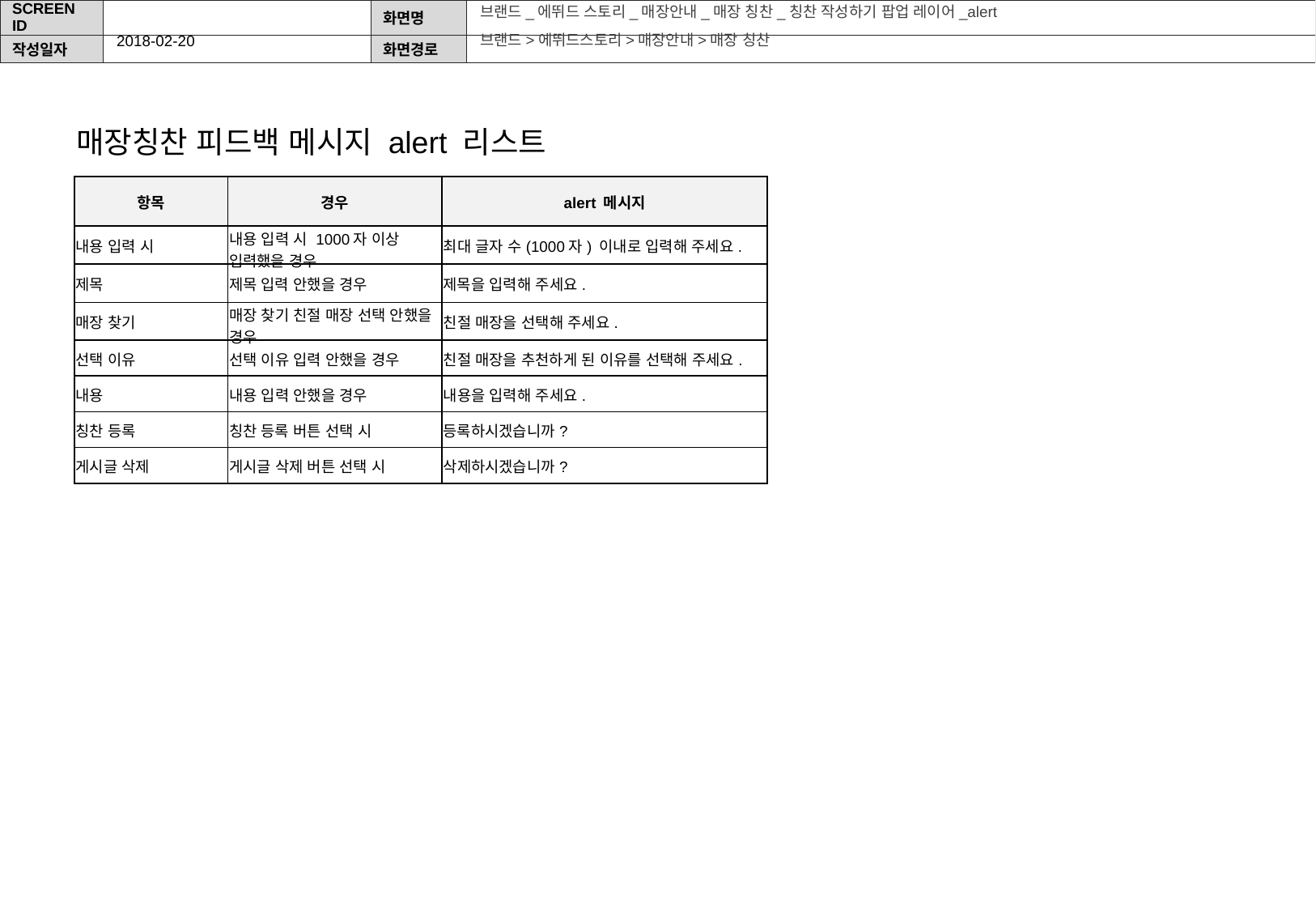

브랜드_에뛰드 스토리_매장안내_매장 칭찬_칭찬 작성하기 팝업 레이어_alert
브랜드>에뛰드스토리>매장안내>매장 칭찬
2018-02-20
매장칭찬 피드백 메시지 alert 리스트
| 항목 | 경우 | alert 메시지 |
| --- | --- | --- |
| 내용 입력 시 | 내용 입력 시 1000자 이상 입력했을 경우 | 최대 글자 수(1000자) 이내로 입력해 주세요. |
| 제목 | 제목 입력 안했을 경우 | 제목을 입력해 주세요. |
| 매장 찾기 | 매장 찾기 친절 매장 선택 안했을 경우 | 친절 매장을 선택해 주세요. |
| 선택 이유 | 선택 이유 입력 안했을 경우 | 친절 매장을 추천하게 된 이유를 선택해 주세요. |
| 내용 | 내용 입력 안했을 경우 | 내용을 입력해 주세요. |
| 칭찬 등록 | 칭찬 등록 버튼 선택 시 | 등록하시겠습니까? |
| 게시글 삭제 | 게시글 삭제 버튼 선택 시 | 삭제하시겠습니까? |